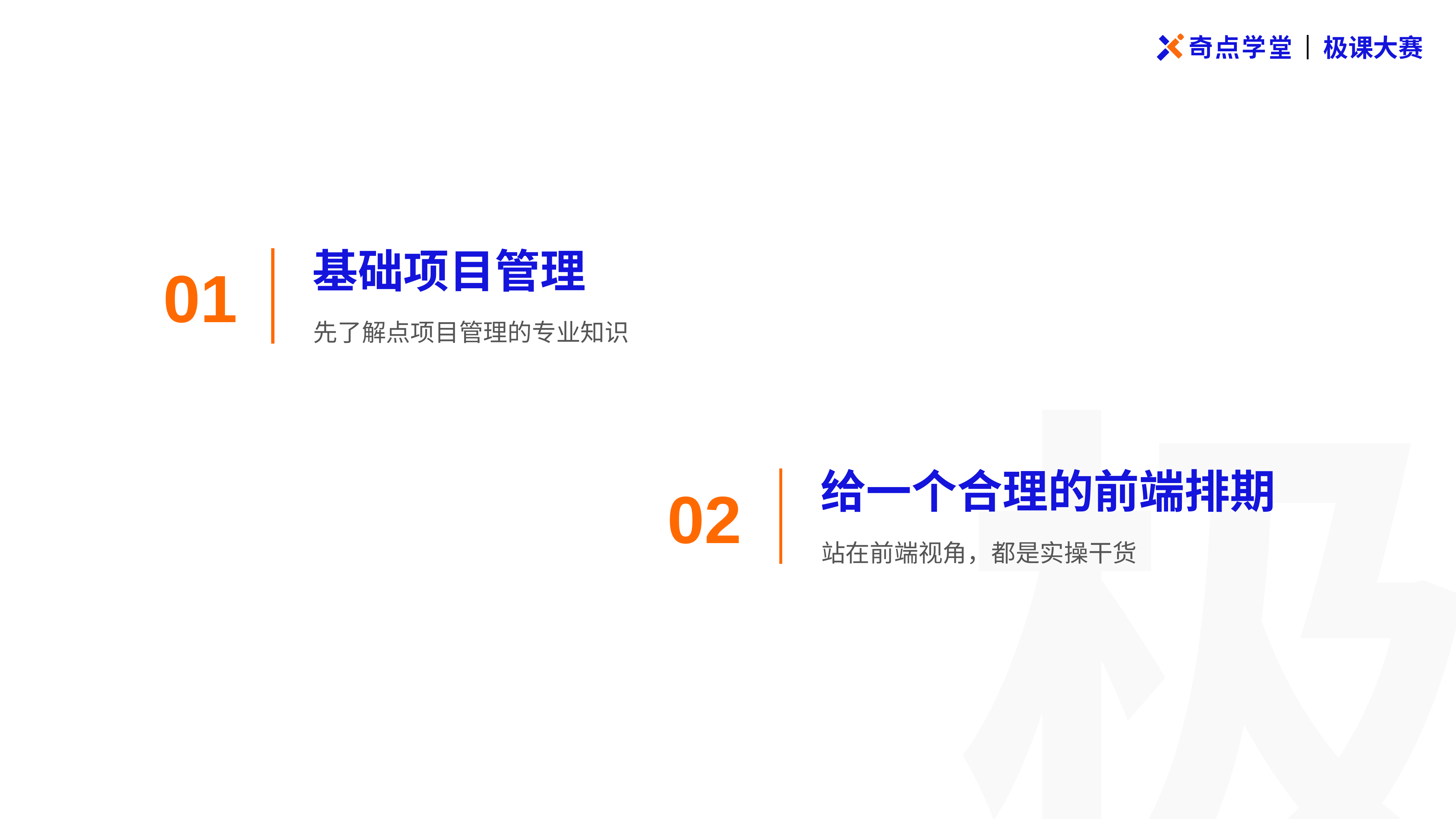

基础项目管理

01
先了解点项目管理的专业知识
给一个合理的前端排期

02
站在前端视角，都是实操干货